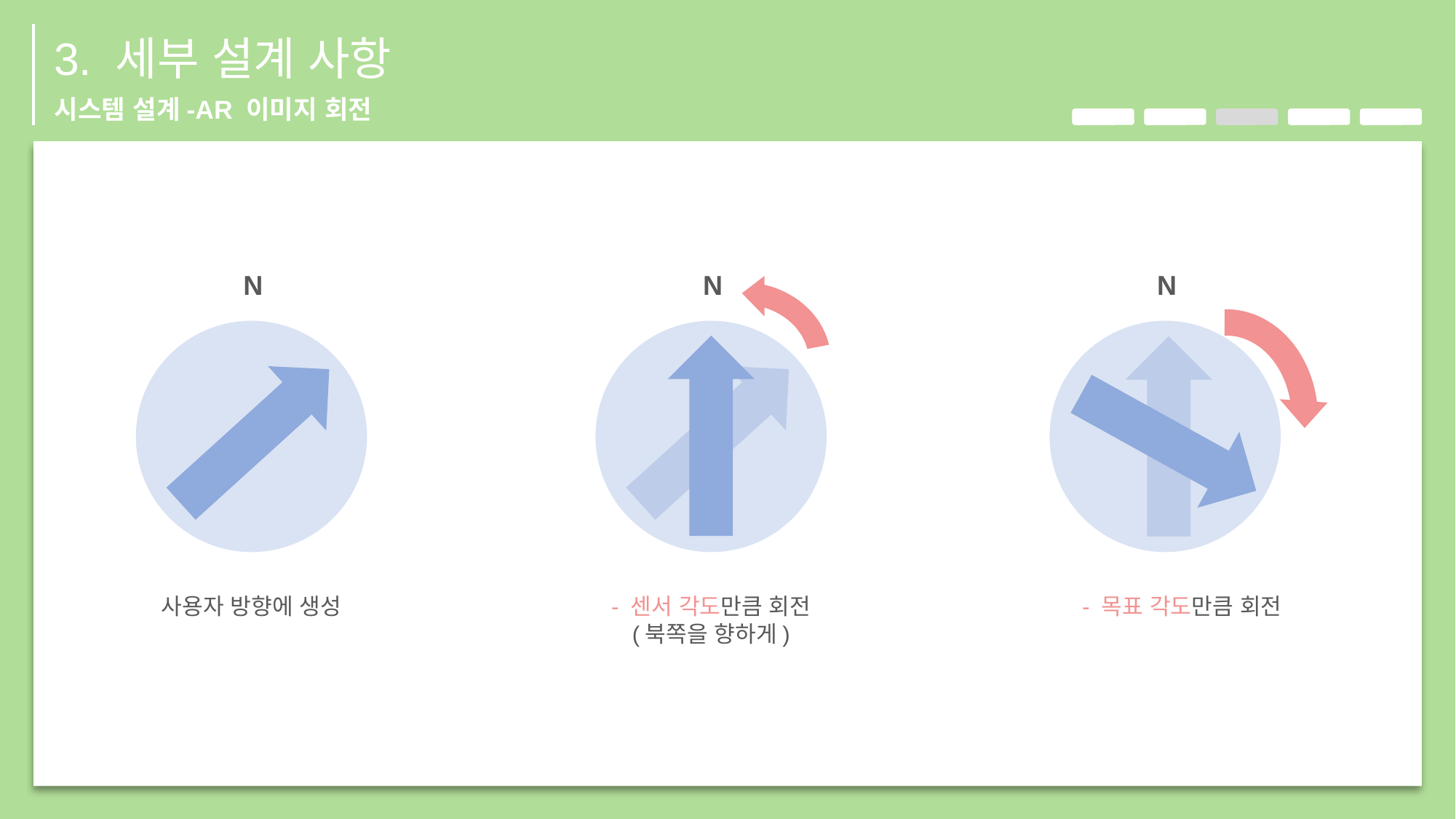

3. 세부 설계 사항
시스템 설계-AR 이미지 회전

N

사용자 방향에 생성
N

- 센서 각도만큼 회전
(북쪽을 향하게)
N

- 목표 각도만큼 회전